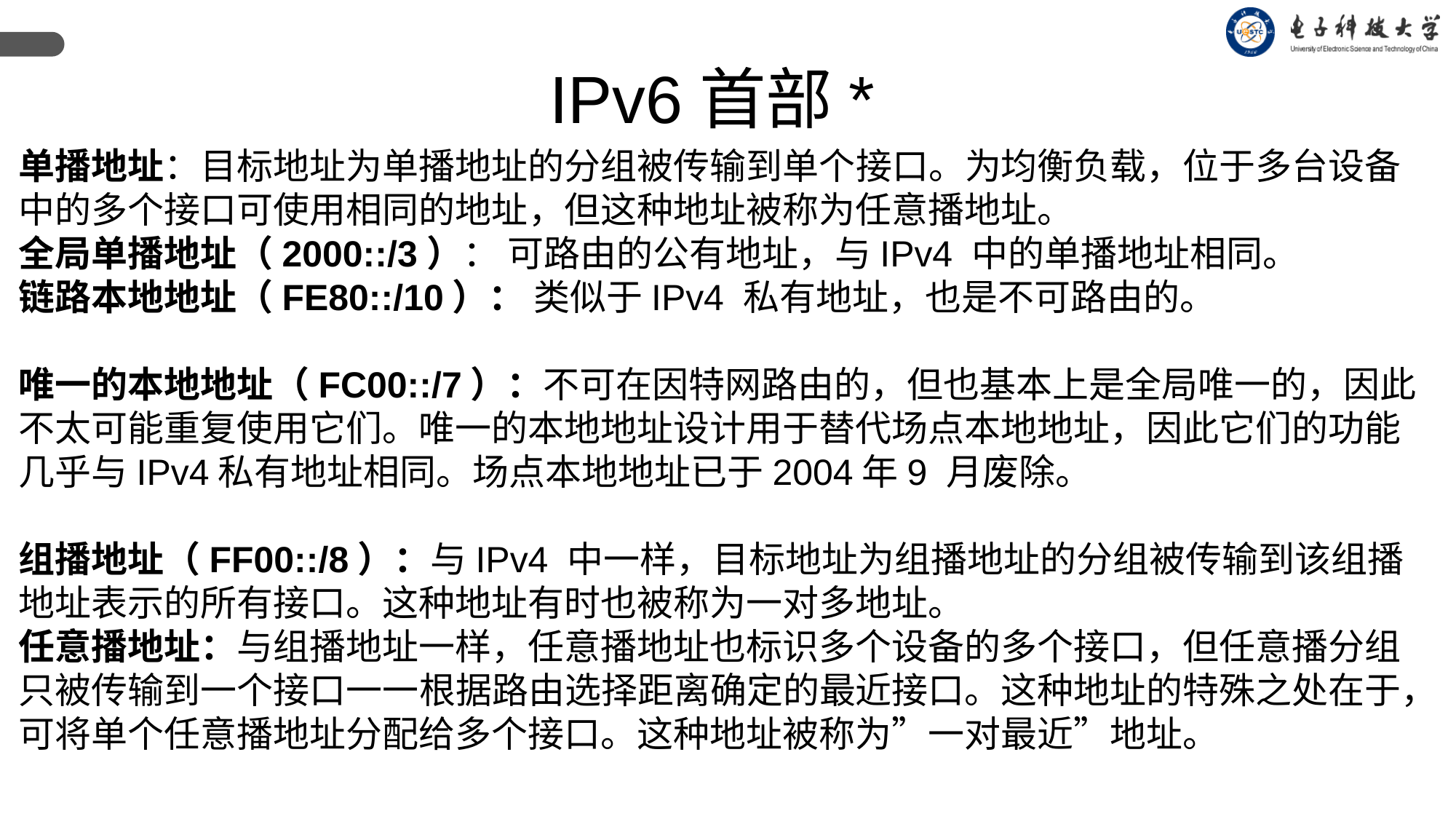

IPv6首部*
单播地址：目标地址为单播地址的分组被传输到单个接口。为均衡负载，位于多台设备中的多个接口可使用相同的地址，但这种地址被称为任意播地址。
全局单播地址（2000::/3）： 可路由的公有地址，与IPv4 中的单播地址相同。
链路本地地址（FE80::/10）： 类似于IPv4 私有地址，也是不可路由的。

唯一的本地地址（FC00::/7）：不可在因特网路由的，但也基本上是全局唯一的，因此不太可能重复使用它们。唯一的本地地址设计用于替代场点本地地址，因此它们的功能几乎与IPv4私有地址相同。场点本地地址已于2004年9 月废除。

组播地址（FF00::/8）：与IPv4 中一样，目标地址为组播地址的分组被传输到该组播地址表示的所有接口。这种地址有时也被称为一对多地址。
任意播地址：与组播地址一样，任意播地址也标识多个设备的多个接口，但任意播分组只被传输到一个接口一一根据路由选择距离确定的最近接口。这种地址的特殊之处在于，可将单个任意播地址分配给多个接口。这种地址被称为”一对最近”地址。